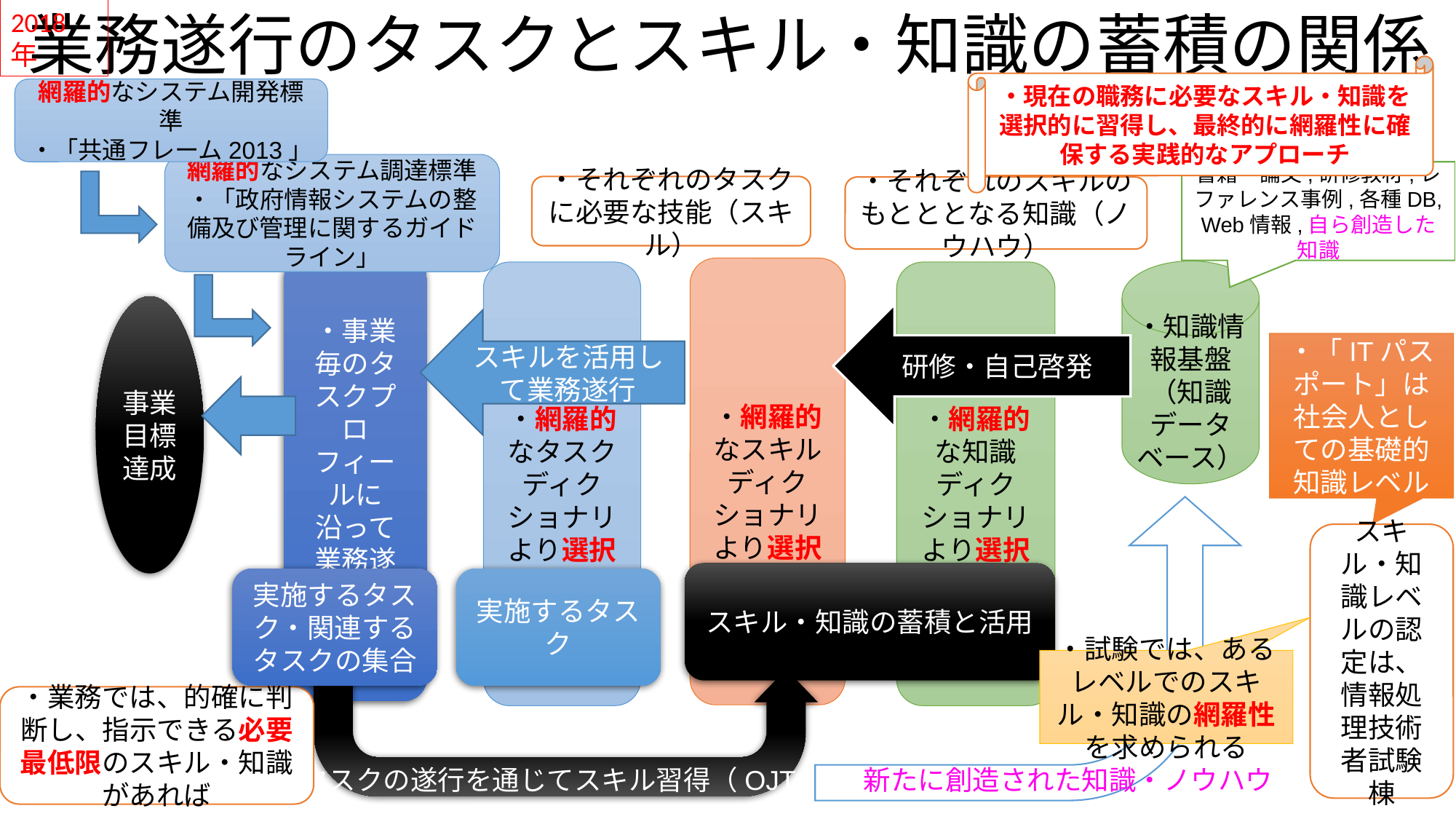

2018年
# 業務遂行のタスクとスキル・知識の蓄積の関係
・現在の職務に必要なスキル・知識を選択的に習得し、最終的に網羅性に確保する実践的なアプローチ
網羅的なシステム開発標準
・「共通フレーム2013」
網羅的なシステム調達標準
・「政府情報システムの整備及び管理に関するガイドライン」
書籍・論文,研修教材,レファレンス事例,各種DB, Web情報,自ら創造した知識

・それぞれのタスクに必要な技能（スキル）
・それぞれのスキルのもとととなる知識（ノウハウ）
・事業毎のタスクプロフィールに沿って業務遂行

・網羅的なスキルディクショナリより選択
・知識情報基盤（知識データベース）
・網羅的なタスクディクショナリより選択
・網羅的な知識ディクショナリより選択

事業目標達成
研修・自己啓発
スキルを活用して業務遂行
・「ITパスポート」は社会人としての基礎的知識レベル

スキル・知識レベルの認定は、情報処理技術者試験棟
スキル・知識の蓄積と活用
実施するタスク・関連するタスクの集合
実施するタスク
・試験では、あるレベルでのスキル・知識の網羅性を求められる

・業務では、的確に判断し、指示できる必要最低限のスキル・知識があれば
タスクの遂行を通じてスキル習得（OJT）
新たに創造された知識・ノウハウ